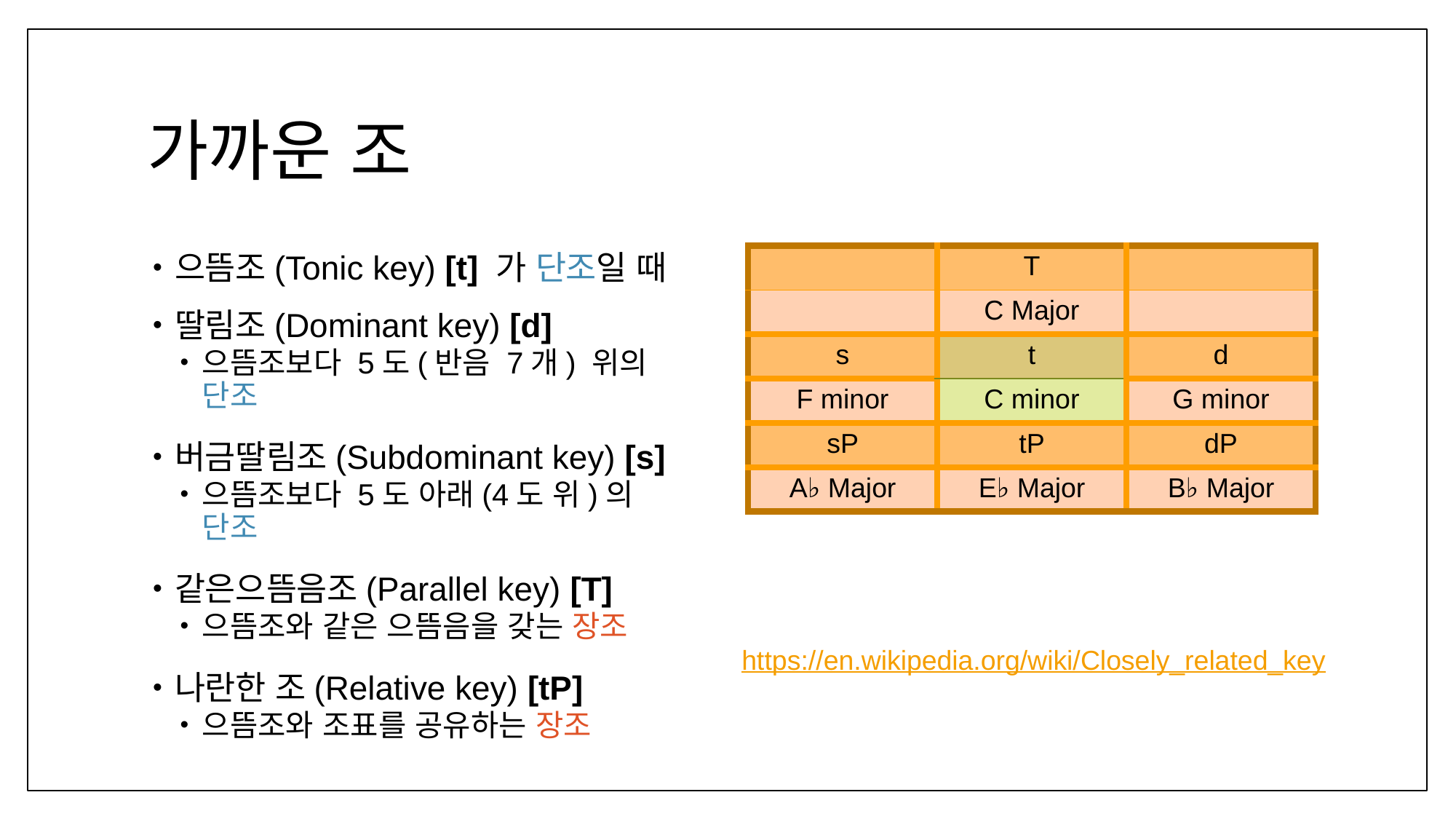

# 가까운 조
으뜸조(Tonic key) [t] 가 단조일 때
딸림조(Dominant key) [d]
으뜸조보다 5도(반음 7개) 위의 단조
버금딸림조(Subdominant key) [s]
으뜸조보다 5도 아래(4도 위)의 단조
같은으뜸음조(Parallel key) [T]
으뜸조와 같은 으뜸음을 갖는 장조
나란한 조(Relative key) [tP]
으뜸조와 조표를 공유하는 장조

|  | T |  |
| --- | --- | --- |
|  | C Major |  |
| s | t | d |
| F minor | C minor | G minor |
| sP | tP | dP |
| A♭ Major | E♭ Major | B♭ Major |
https://en.wikipedia.org/wiki/Closely_related_key